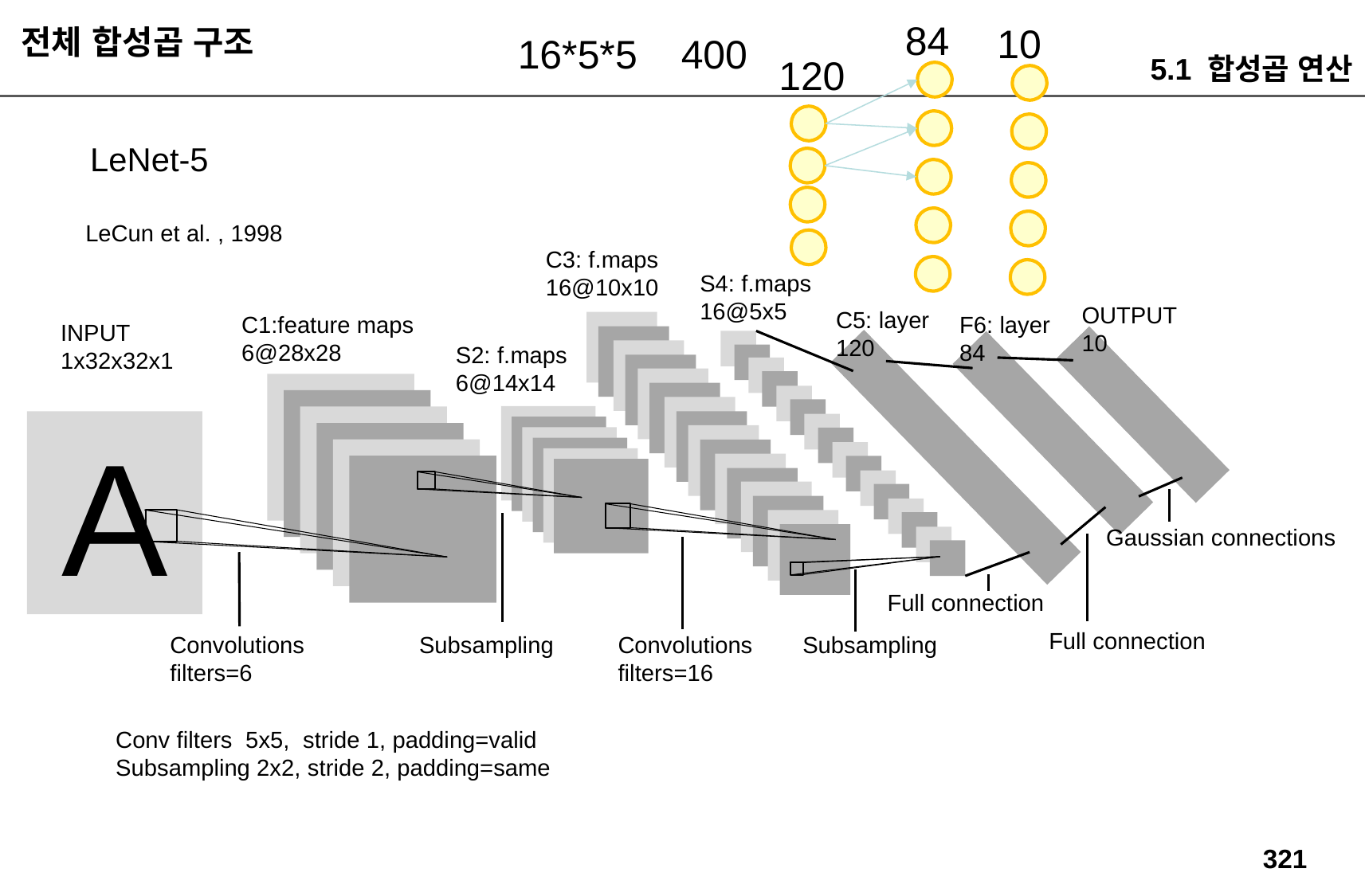

84
전체 합성곱 구조
10
16*5*5
400
5.1 합성곱 연산
120

LeNet-5

LeCun et al. , 1998

C3: f.maps
16@10x10

S4: f.maps
16@5x5
OUTPUT
10
C5: layer
120

C1:feature maps
6@28x28
F6: layer
84

A

INPUT
1x32x32x1

S2: f.maps
6@14x14
Gaussian connections
Full connection
Full connection
Convolutions
filters=6
Subsampling
Convolutions
filters=16
Subsampling
Conv filters  5x5,  stride 1, padding=valid
Subsampling 2x2, stride 2, padding=same